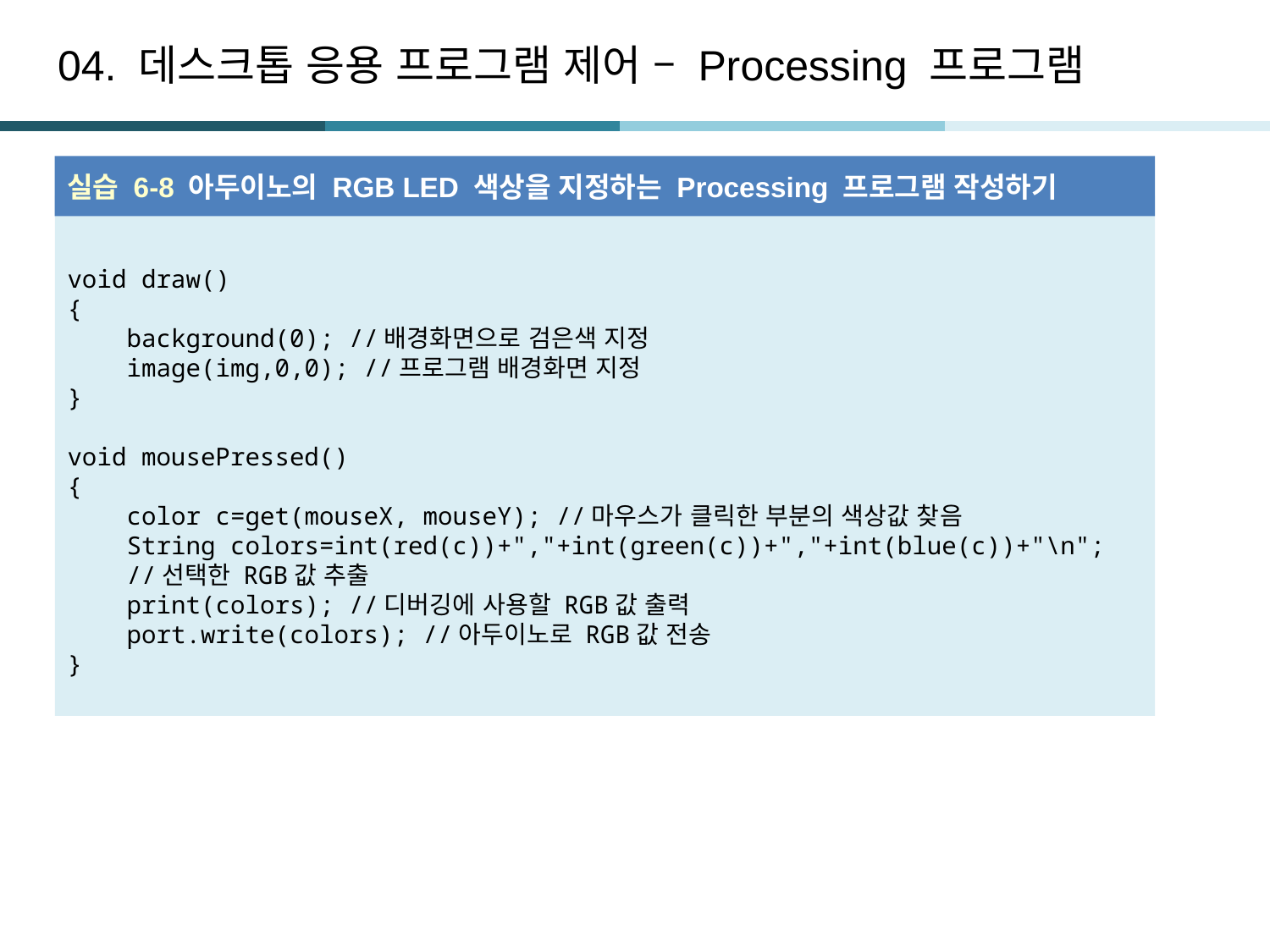

# 04. 데스크톱 응용 프로그램 제어 – Processing 프로그램
실습 6-8 아두이노의 RGB LED 색상을 지정하는 Processing 프로그램 작성하기

void draw()
{
    background(0); //배경화면으로 검은색 지정
    image(img,0,0); //프로그램 배경화면 지정
}

void mousePressed()
{
    color c=get(mouseX, mouseY); //마우스가 클릭한 부분의 색상값 찾음
    String colors=int(red(c))+","+int(green(c))+","+int(blue(c))+"\n";
    //선택한 RGB값 추출
    print(colors); //디버깅에 사용할 RGB값 출력
    port.write(colors); //아두이노로 RGB값 전송
}